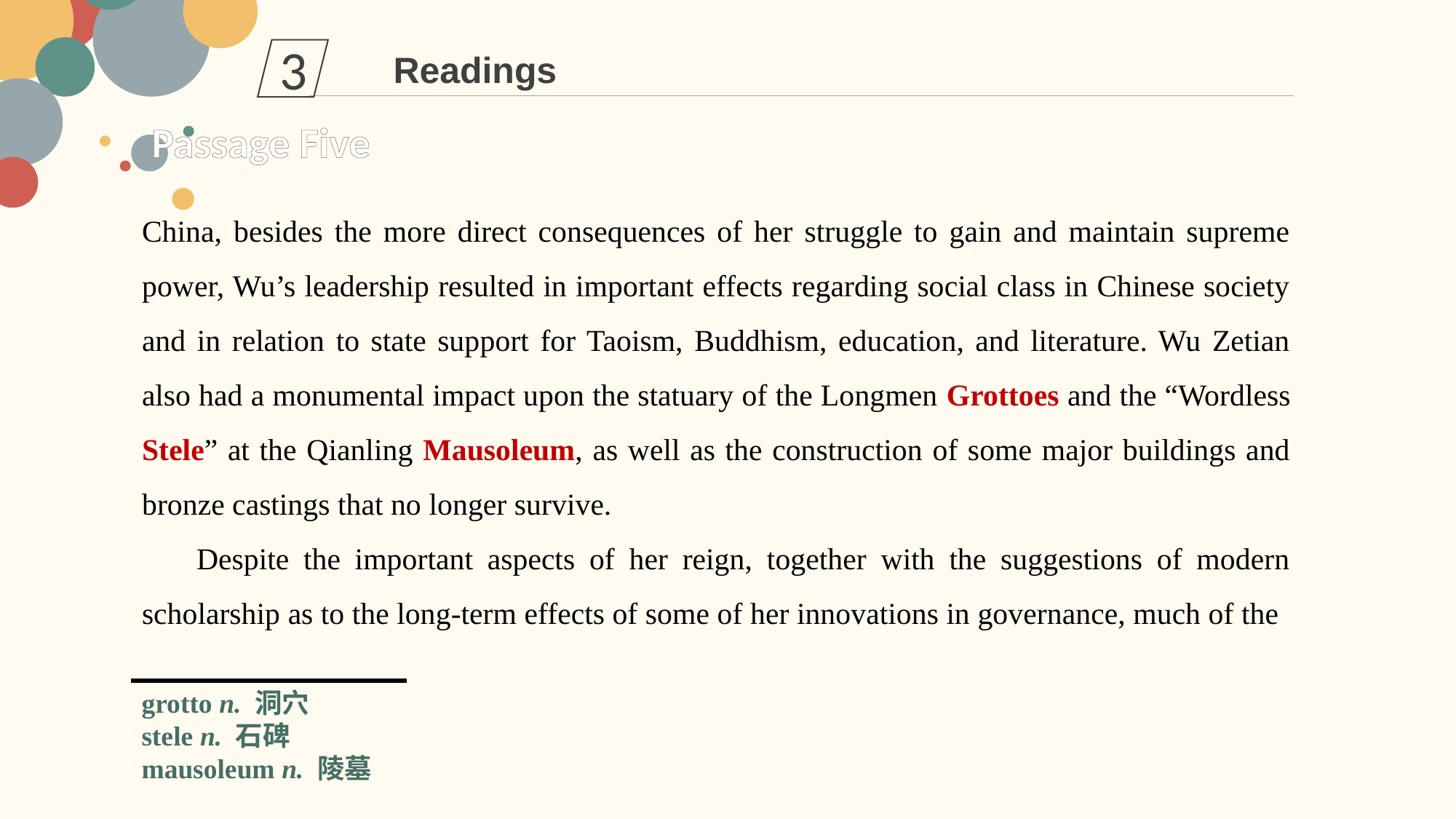

3
Readings
Passage Five
China, besides the more direct consequences of her struggle to gain and maintain supreme power, Wu’s leadership resulted in important effects regarding social class in Chinese society and in relation to state support for Taoism, Buddhism, education, and literature. Wu Zetian also had a monumental impact upon the statuary of the Longmen Grottoes and the “Wordless Stele” at the Qianling Mausoleum, as well as the construction of some major buildings and bronze castings that no longer survive.
Despite the important aspects of her reign, together with the suggestions of modern scholarship as to the long-term effects of some of her innovations in governance, much of the
grotto n. 洞穴
stele n. 石碑
mausoleum n. 陵墓